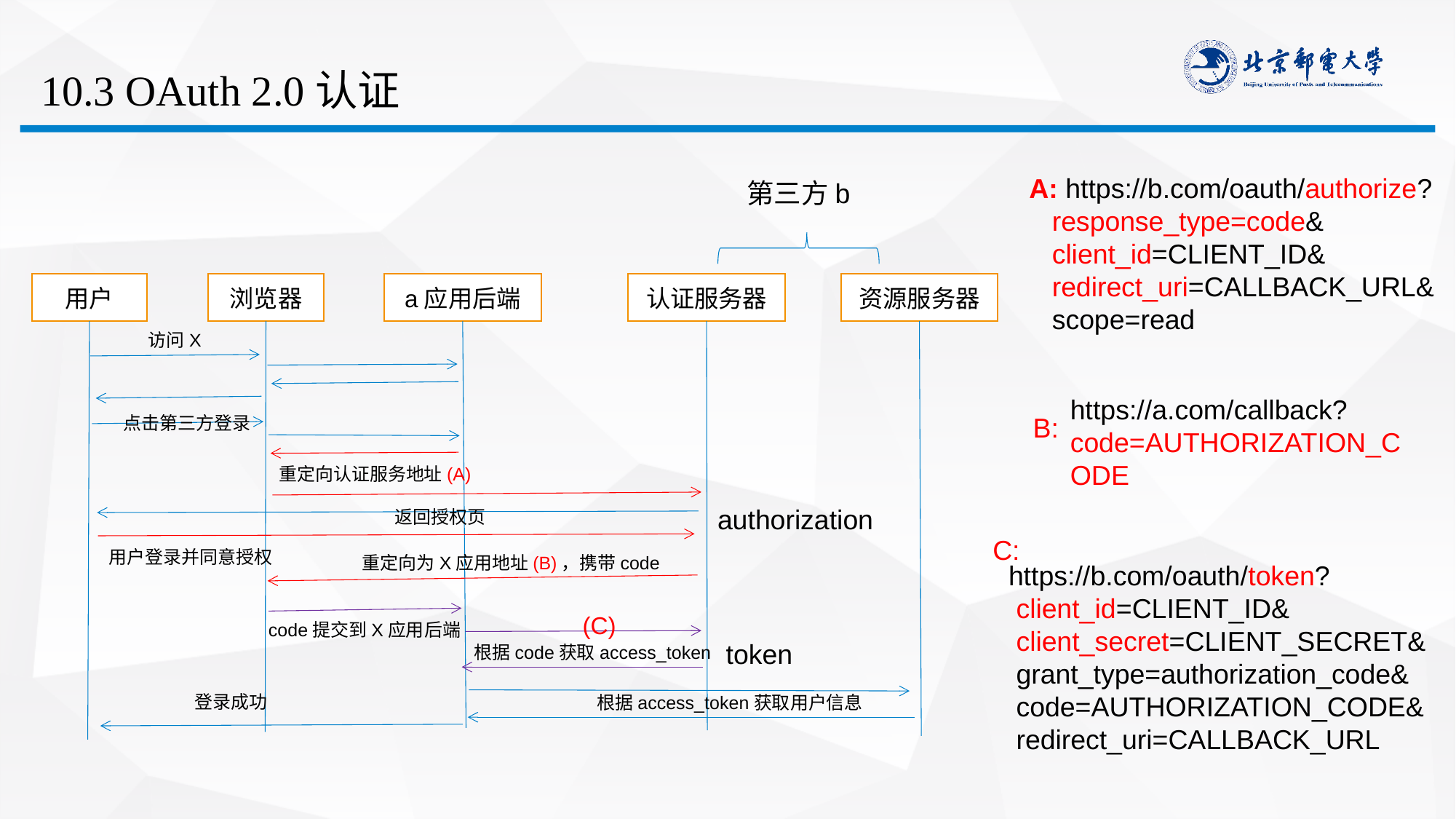

# 10.3 OAuth 2.0认证

A: https://b.com/oauth/authorize?
   response_type=code&
   client_id=CLIENT_ID&
   redirect_uri=CALLBACK_URL&
   scope=read

第三方b
用户
浏览器
a应用后端
认证服务器
资源服务器
访问X
https://a.com/callback?code=AUTHORIZATION_CODE
B:
点击第三方登录
重定向认证服务地址(A)
authorization
返回授权页
C:
用户登录并同意授权
重定向为X应用地址(B)，携带code
https://b.com/oauth/token?
 client_id=CLIENT_ID&
 client_secret=CLIENT_SECRET&
 grant_type=authorization_code&
 code=AUTHORIZATION_CODE&
 redirect_uri=CALLBACK_URL
(C)
code提交到X应用后端
token
根据code获取access_token
登录成功
根据access_token获取用户信息